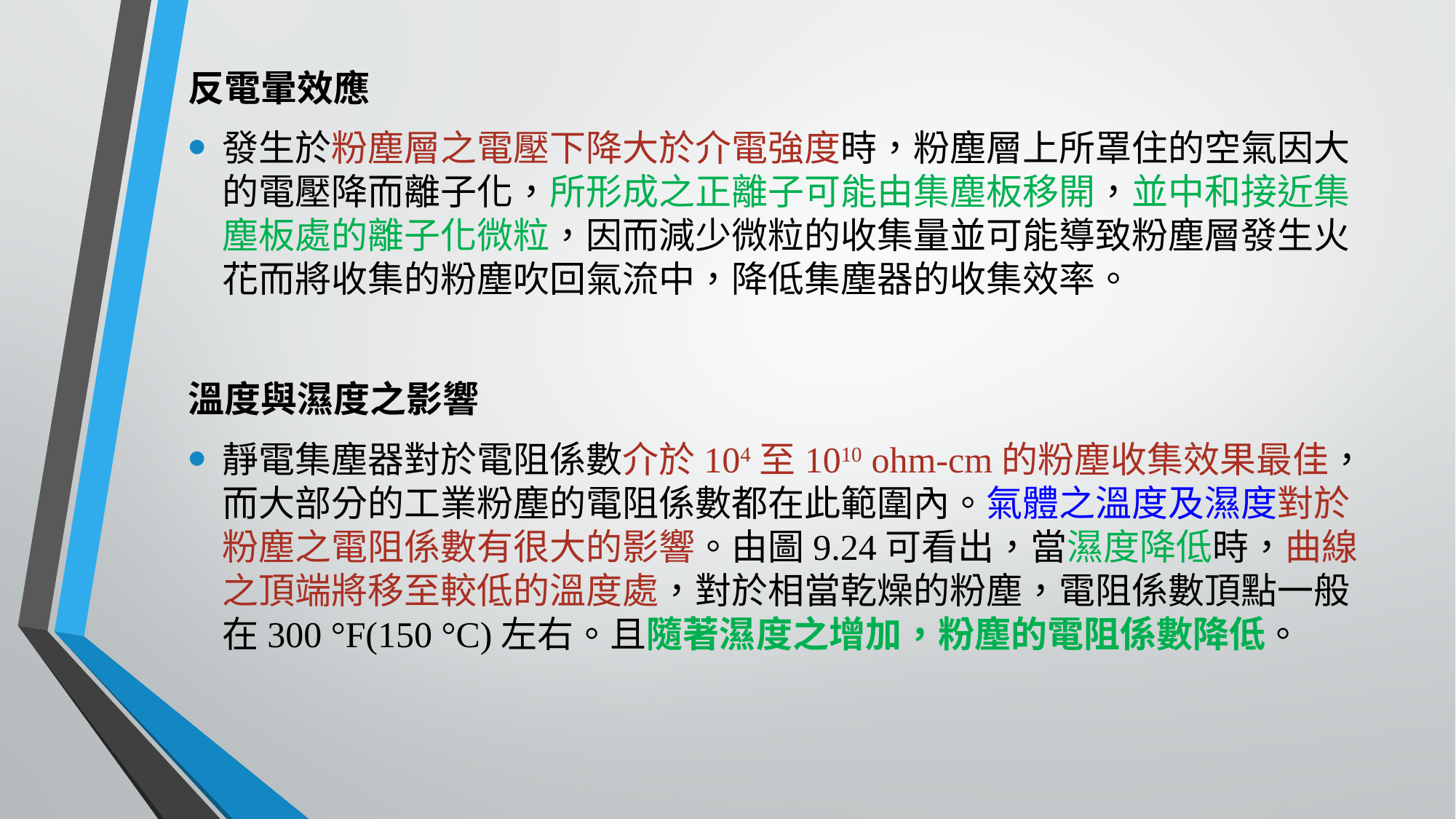

反電暈效應
發生於粉塵層之電壓下降大於介電強度時，粉塵層上所罩住的空氣因大的電壓降而離子化，所形成之正離子可能由集塵板移開，並中和接近集塵板處的離子化微粒，因而減少微粒的收集量並可能導致粉塵層發生火花而將收集的粉塵吹回氣流中，降低集塵器的收集效率。

溫度與濕度之影響
靜電集塵器對於電阻係數介於104至1010 ohm-cm的粉塵收集效果最佳，而大部分的工業粉塵的電阻係數都在此範圍內。氣體之溫度及濕度對於粉塵之電阻係數有很大的影響。由圖9.24可看出，當濕度降低時，曲線之頂端將移至較低的溫度處，對於相當乾燥的粉塵，電阻係數頂點一般在300 °F(150 °C)左右。且隨著濕度之增加，粉塵的電阻係數降低。